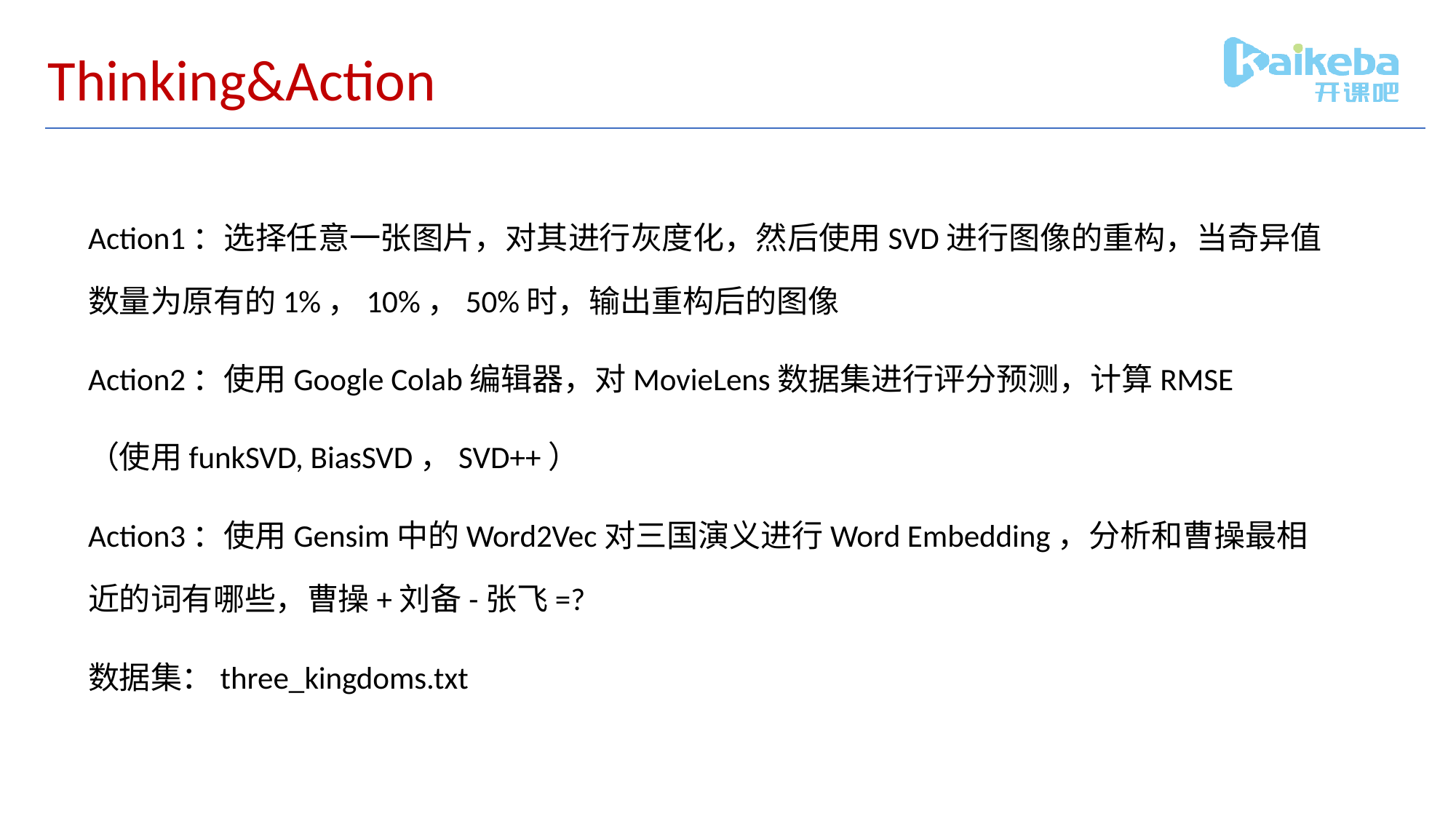

# Thinking&Action
Action1：选择任意一张图片，对其进行灰度化，然后使用SVD进行图像的重构，当奇异值数量为原有的1%，10%，50%时，输出重构后的图像
Action2：使用Google Colab编辑器，对MovieLens数据集进行评分预测，计算RMSE
（使用funkSVD, BiasSVD，SVD++）
Action3：使用Gensim中的Word2Vec对三国演义进行Word Embedding，分析和曹操最相近的词有哪些，曹操+刘备-张飞=?
数据集：three_kingdoms.txt